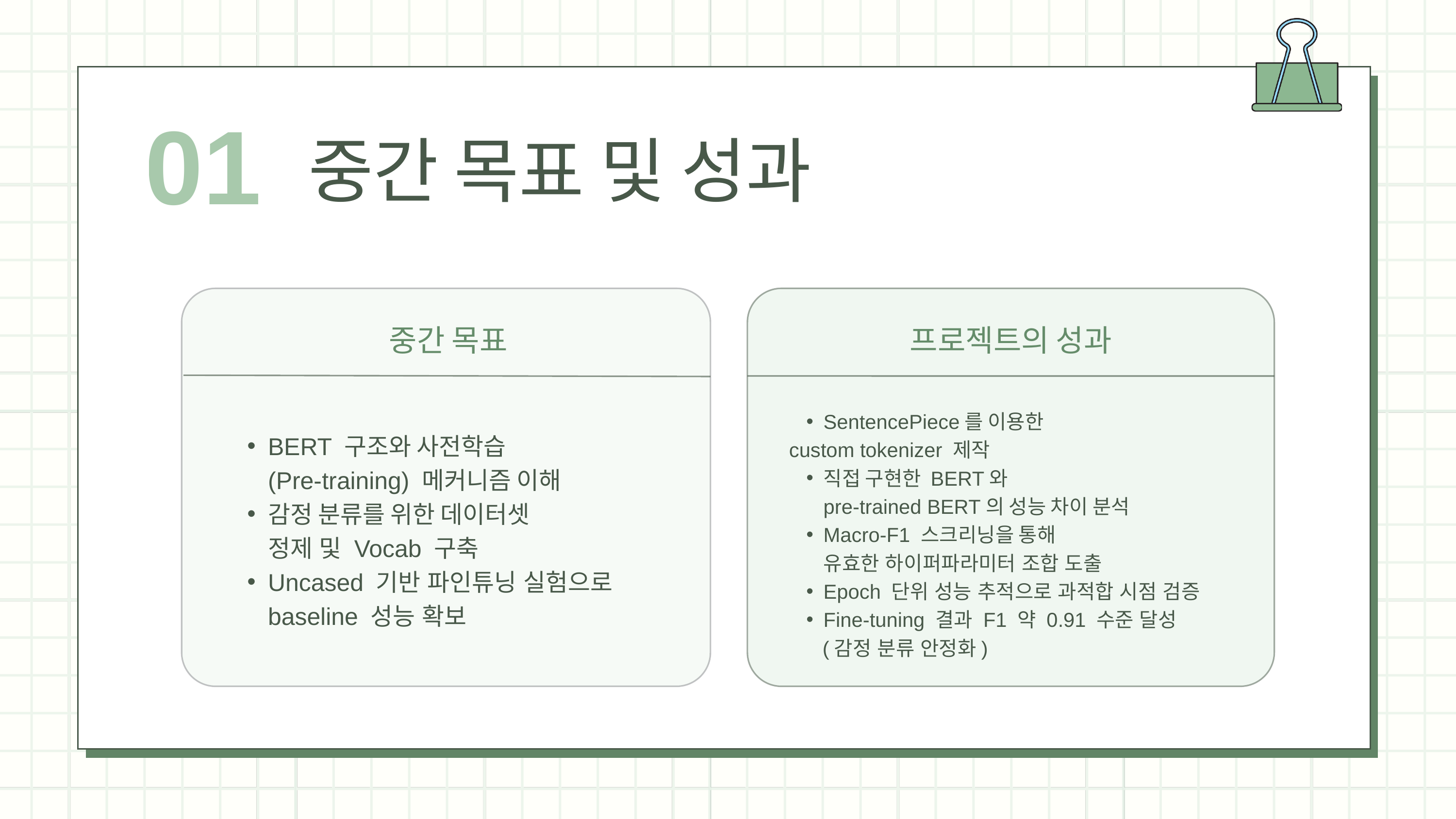

01
중간 목표 및 성과

중간 목표
프로젝트의 성과

SentencePiece를 이용한
custom tokenizer 제작
직접 구현한 BERT와
pre-trained BERT의 성능 차이 분석
Macro-F1 스크리닝을 통해
유효한 하이퍼파라미터 조합 도출
Epoch 단위 성능 추적으로 과적합 시점 검증
Fine-tuning 결과 F1 약 0.91 수준 달성
      (감정 분류 안정화)
BERT 구조와 사전학습
(Pre-training) 메커니즘 이해
감정 분류를 위한 데이터셋
정제 및 Vocab 구축
Uncased 기반 파인튜닝 실험으로 baseline 성능 확보